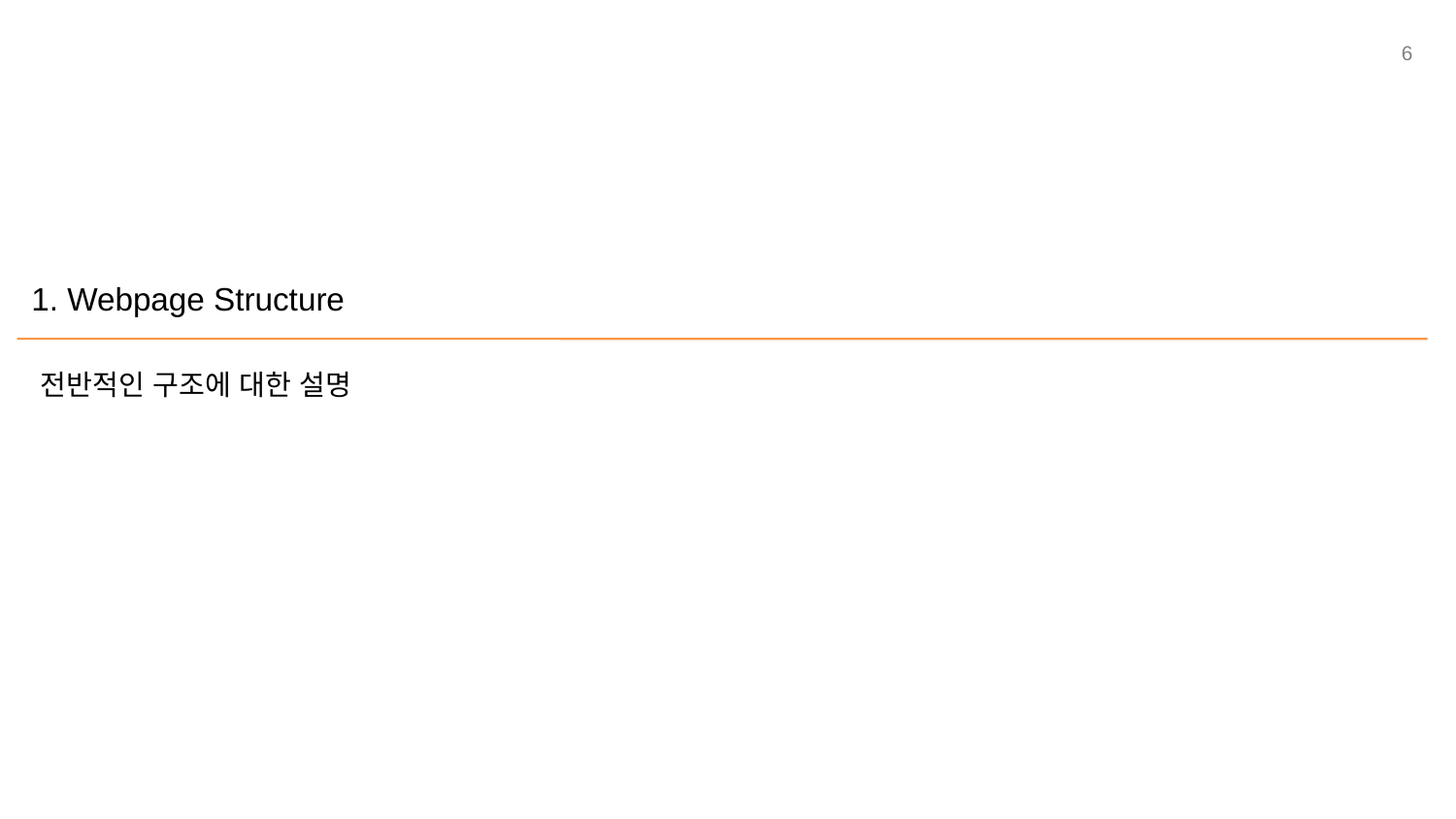

6
# 1. Webpage Structure
전반적인 구조에 대한 설명